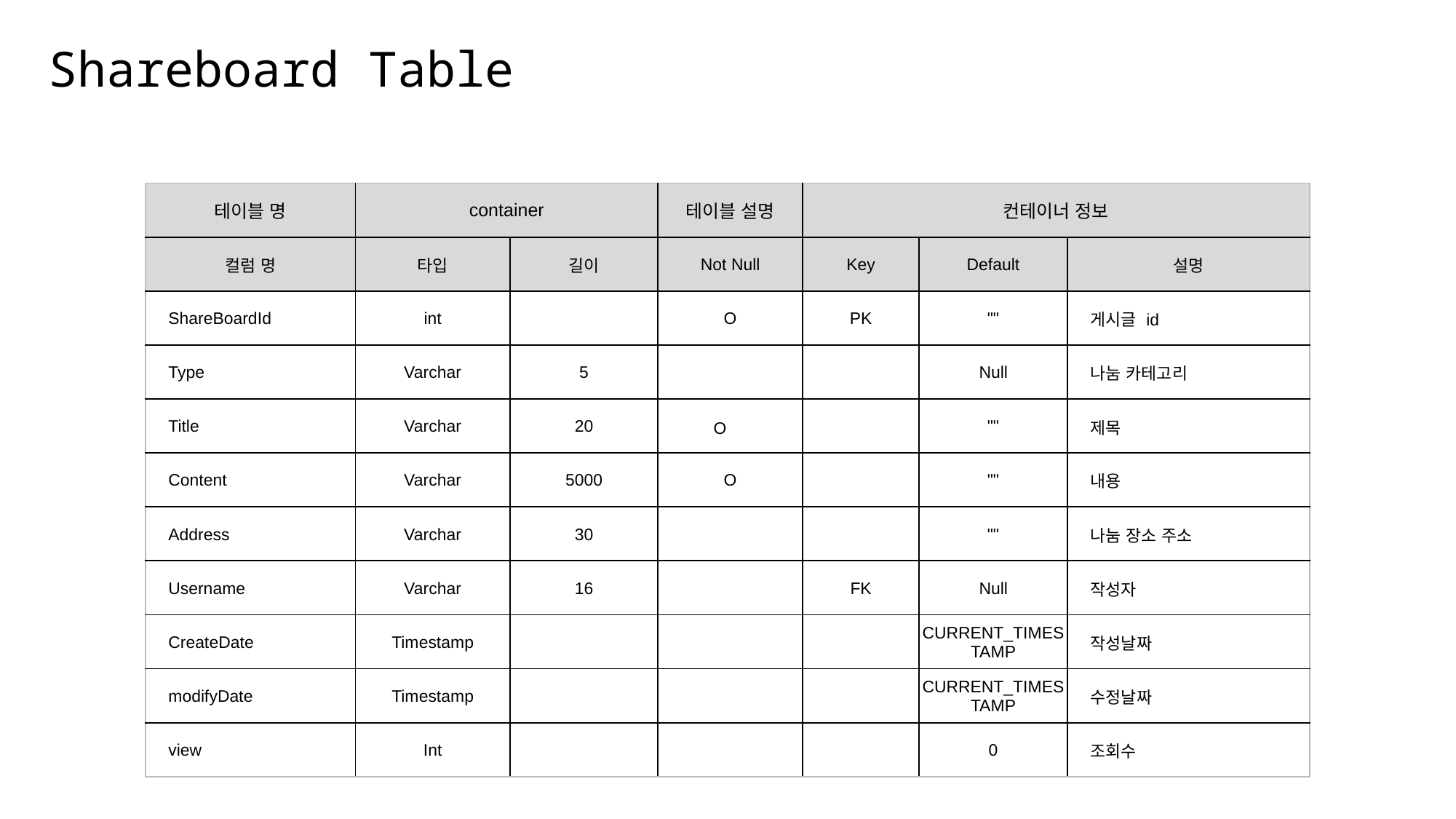

# Shareboard Table
| 테이블 명 | container | URI | 테이블 설명 | 컨테이너 정보 |  |  |
| --- | --- | --- | --- | --- | --- | --- |
| 컬럼 명 | 타입 | 길이 | Not Null | Key | Default | 설명 |
| ShareBoardId | int |  | O | PK | "" | 게시글 id |
| Type | Varchar | 5 |  |  | Null | 나눔 카테고리 |
| Title | Varchar | 20 | O |  | "" | 제목 |
| Content | Varchar | 5000 | O |  | "" | 내용 |
| Address | Varchar | 30 |  |  | "" | 나눔 장소 주소 |
| Username | Varchar | 16 |  | FK | Null | 작성자 |
| CreateDate | Timestamp |  |  |  | CURRENT\_TIMESTAMP | 작성날짜 |
| modifyDate | Timestamp |  |  |  | CURRENT\_TIMESTAMP | 수정날짜 |
| view | Int |  |  |  | 0 | 조회수 |